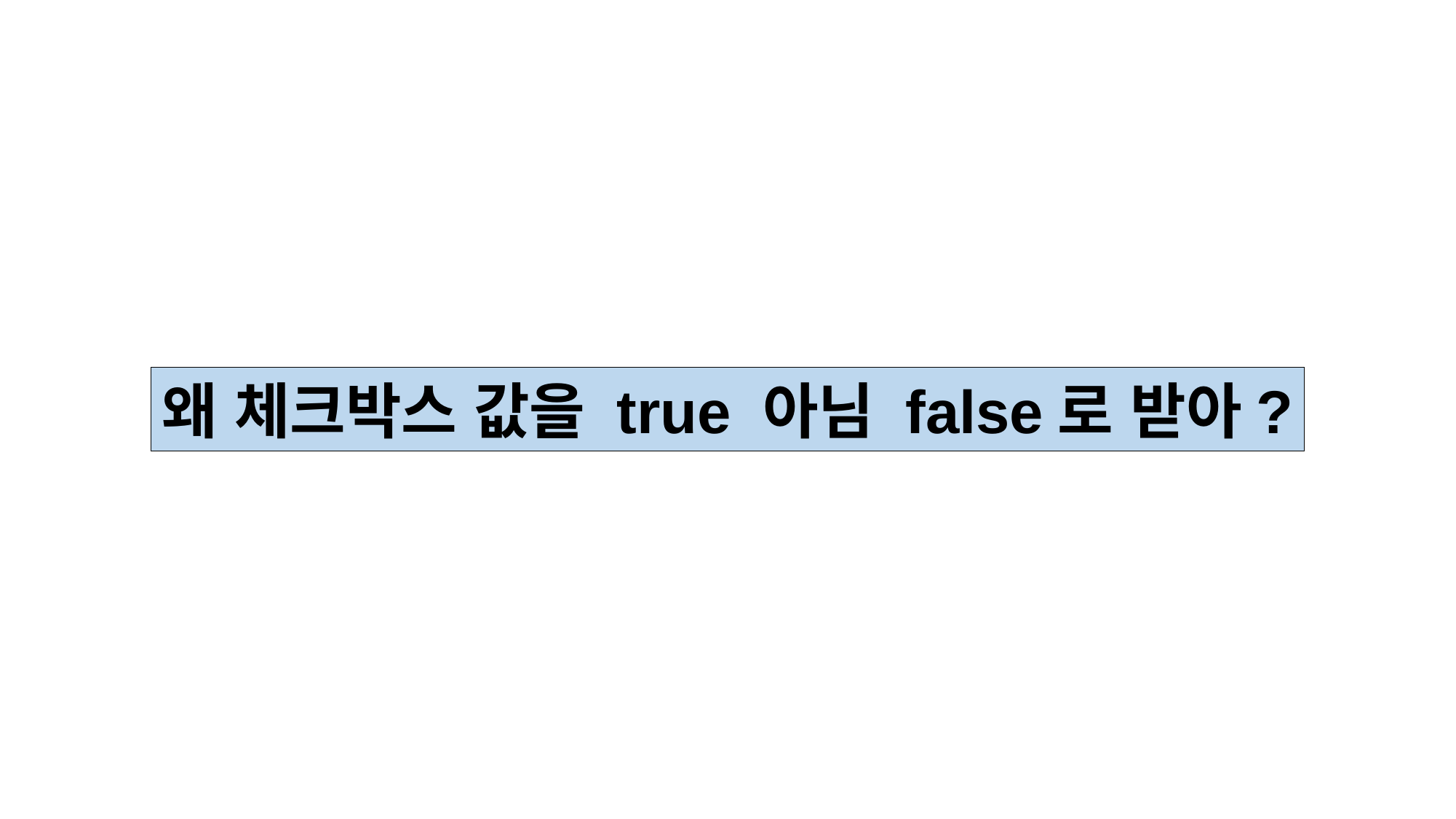

왜 체크박스 값을 true 아님 false로 받아?